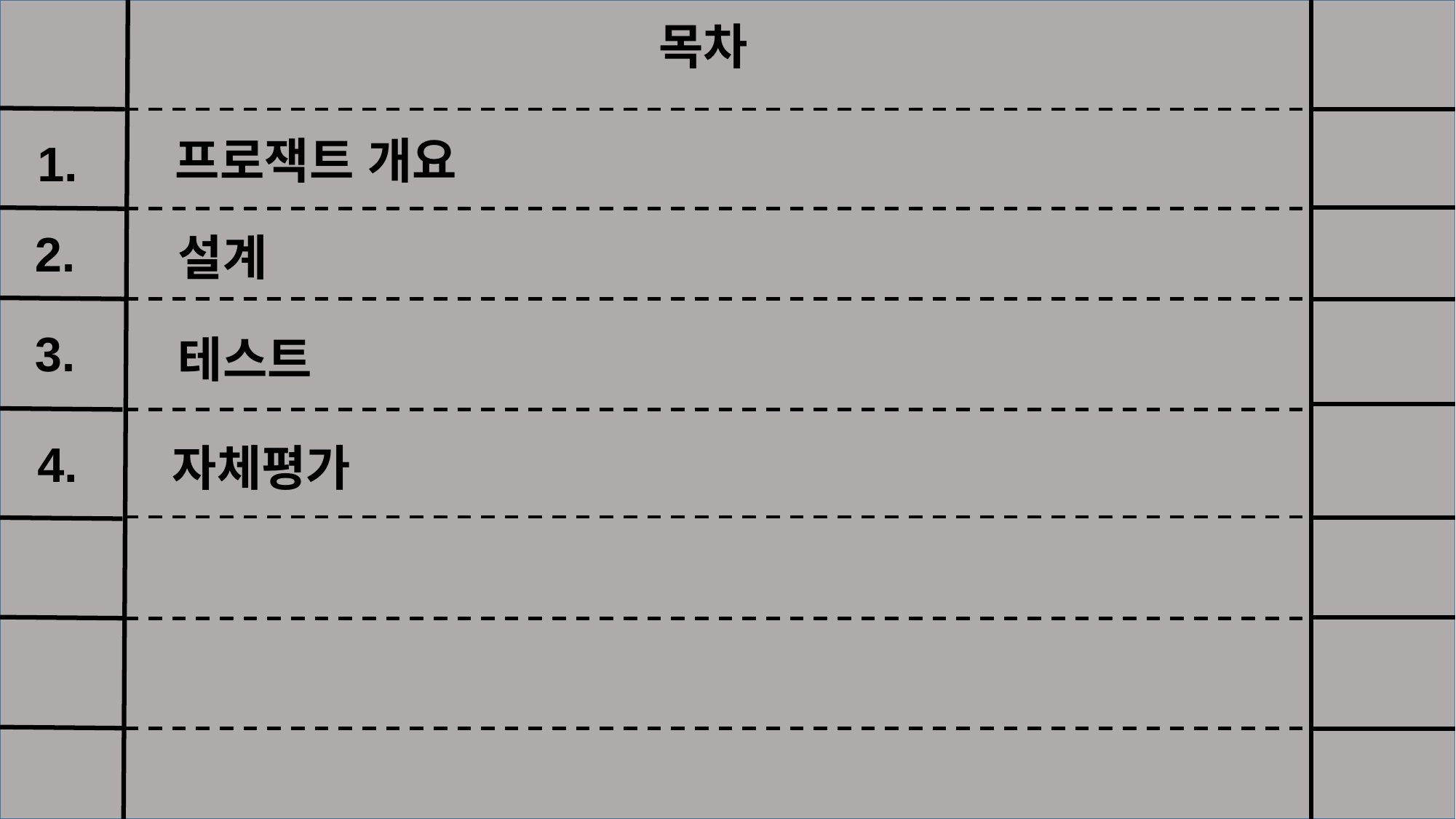

목차
프로잭트 개요
1.
2.
설계
3.
테스트
4.
자체평가